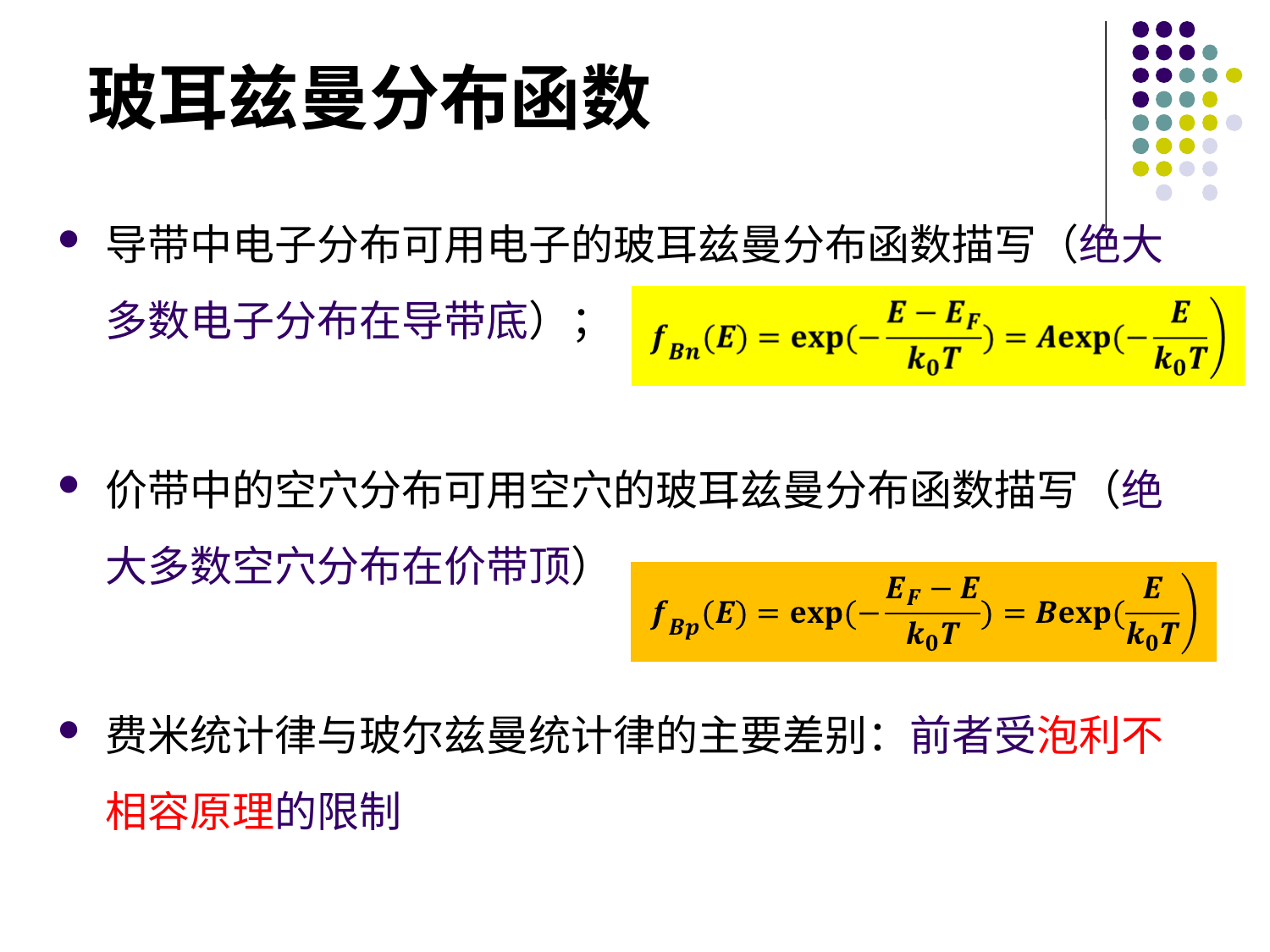

玻耳兹曼分布函数
导带中电子分布可用电子的玻耳兹曼分布函数描写（绝大多数电子分布在导带底）；

价带中的空穴分布可用空穴的玻耳兹曼分布函数描写（绝大多数空穴分布在价带顶）

费米统计律与玻尔兹曼统计律的主要差别：前者受泡利不相容原理的限制